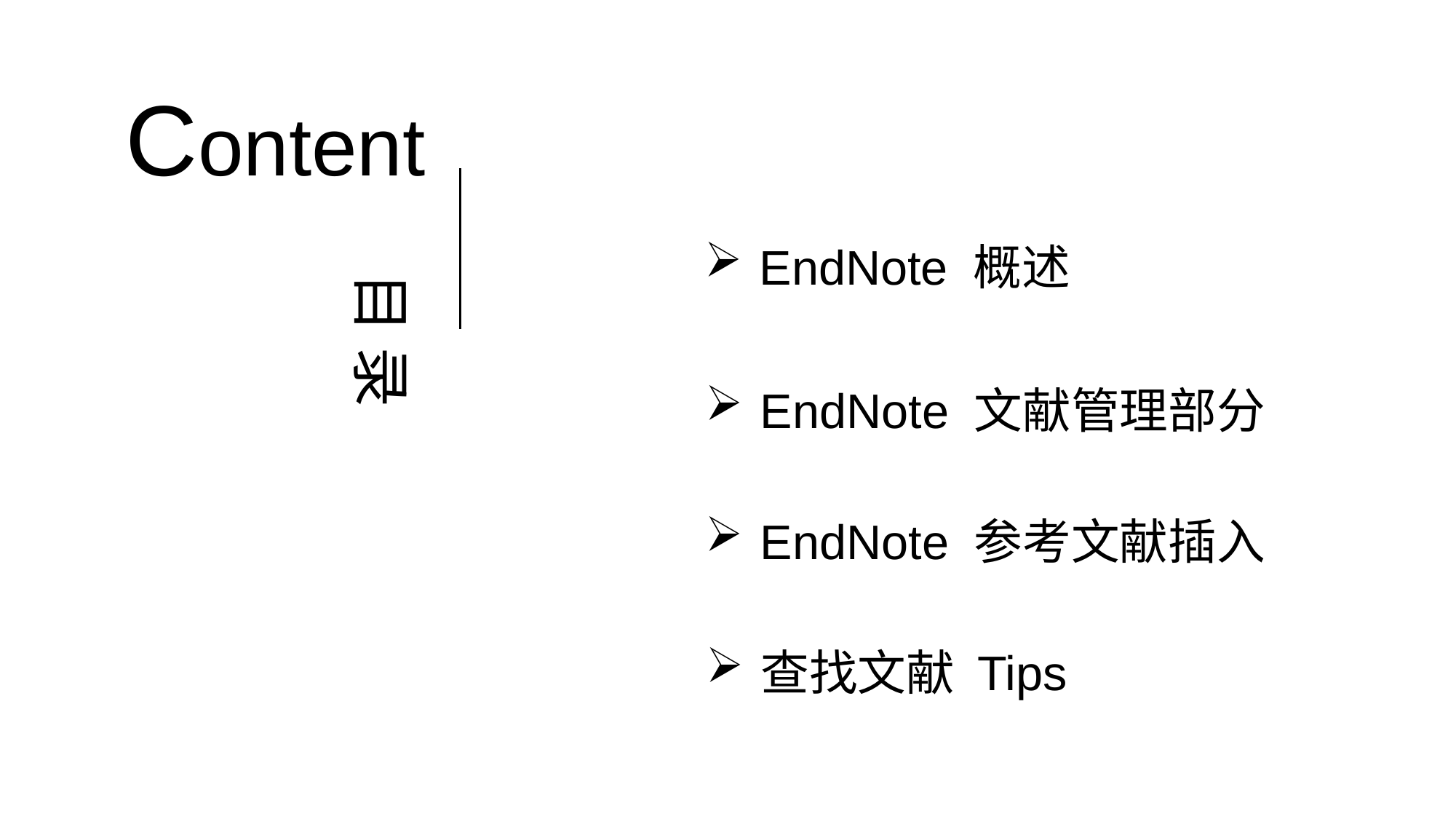

Content
EndNote 概述
目 录
EndNote 文献管理部分
EndNote 参考文献插入
查找文献 Tips